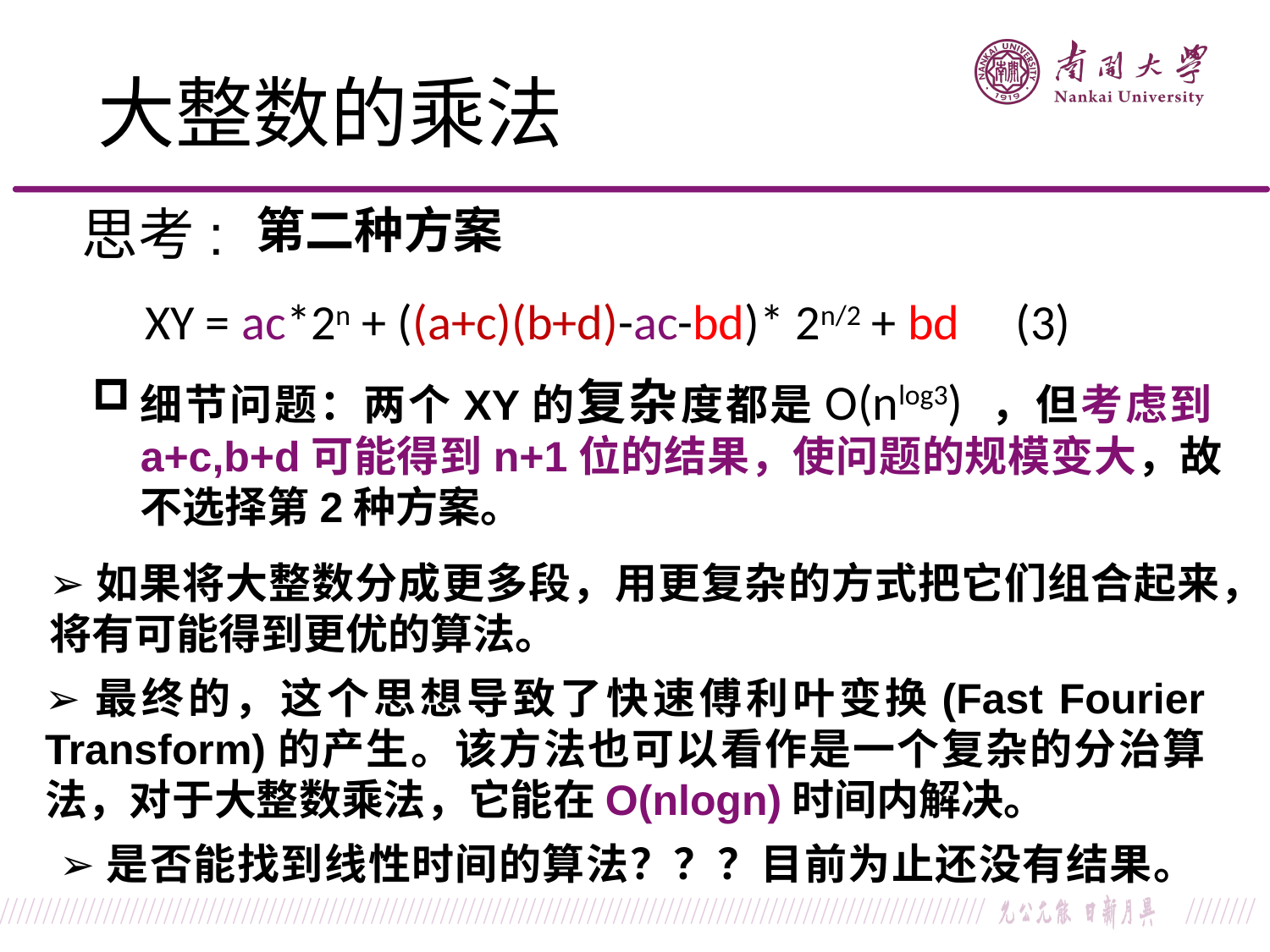

大整数的乘法
思考:
第二种方案
XY = ac*2n + ((a+c)(b+d)-ac-bd)* 2n/2 + bd     (3)
细节问题：两个XY的复杂度都是O(nlog3) ，但考虑到a+c,b+d可能得到n+1位的结果，使问题的规模变大，故不选择第2种方案。
➢如果将大整数分成更多段，用更复杂的方式把它们组合起来，将有可能得到更优的算法。
➢最终的，这个思想导致了快速傅利叶变换(Fast Fourier Transform)的产生。该方法也可以看作是一个复杂的分治算法，对于大整数乘法，它能在O(nlogn)时间内解决。

➢是否能找到线性时间的算法？？？目前为止还没有结果。